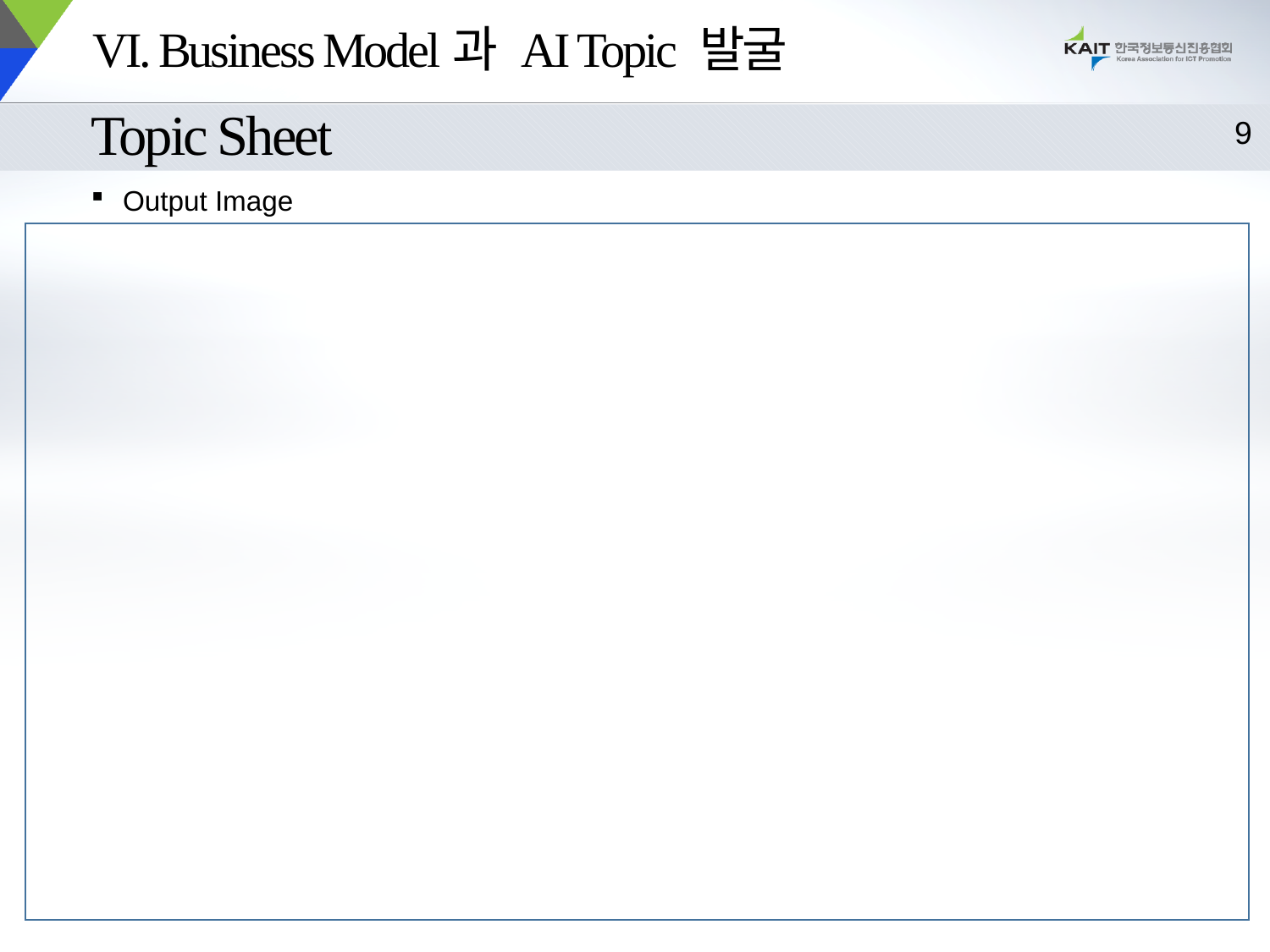

# VI. Business Model과 AI Topic 발굴
Topic Sheet
9
Output Image